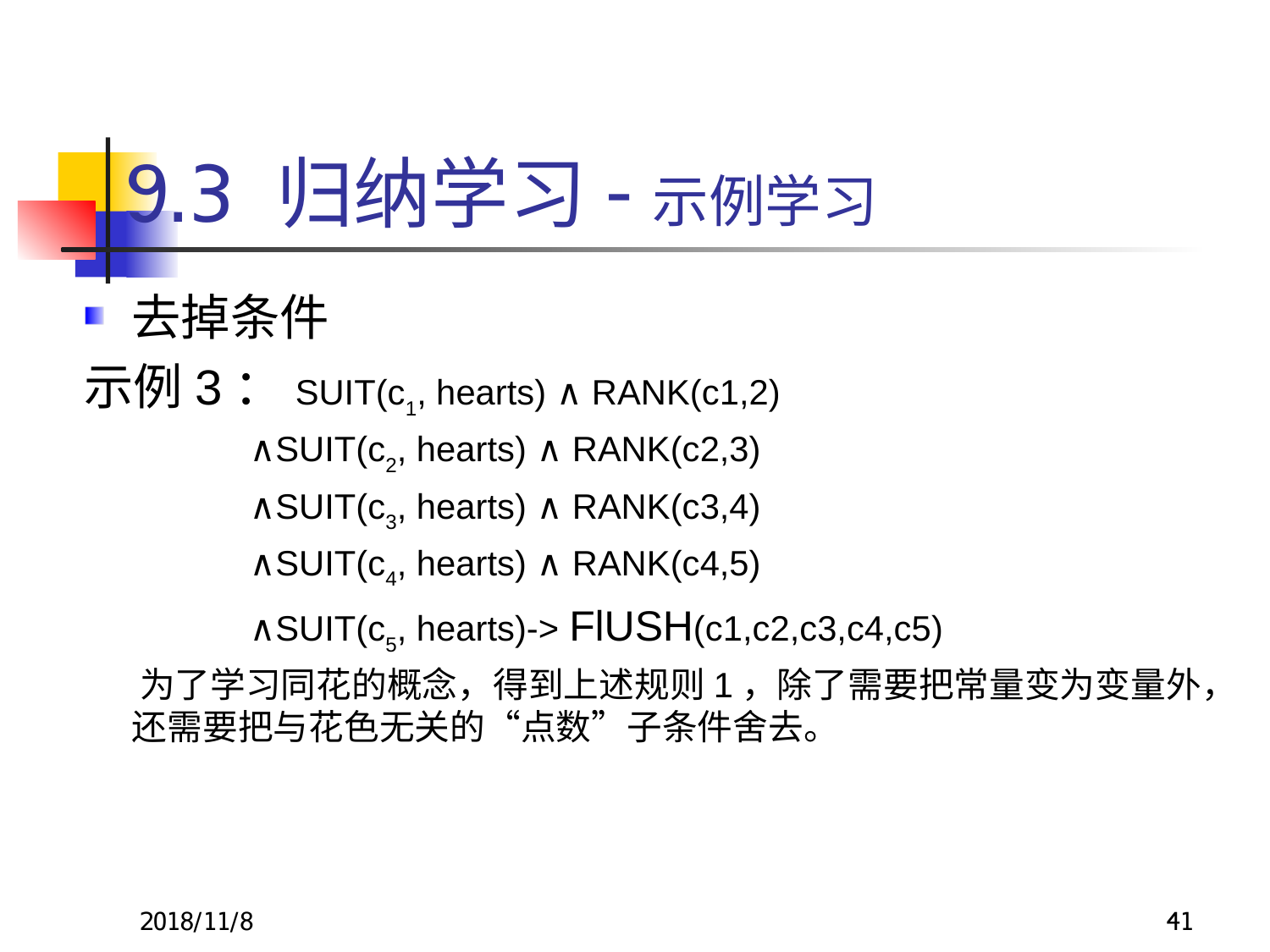

# 9.3 归纳学习-示例学习
去掉条件
示例3：SUIT(c1, hearts) ∧ RANK(c1,2)
                 ∧SUIT(c2, hearts) ∧ RANK(c2,3)
                 ∧SUIT(c3, hearts) ∧ RANK(c3,4)
                 ∧SUIT(c4, hearts) ∧ RANK(c4,5)
                 ∧SUIT(c5, hearts)-> FlUSH(c1,c2,c3,c4,c5)
      为了学习同花的概念，得到上述规则1，除了需要把常量变为变量外，还需要把与花色无关的“点数”子条件舍去。

2018/11/8
41